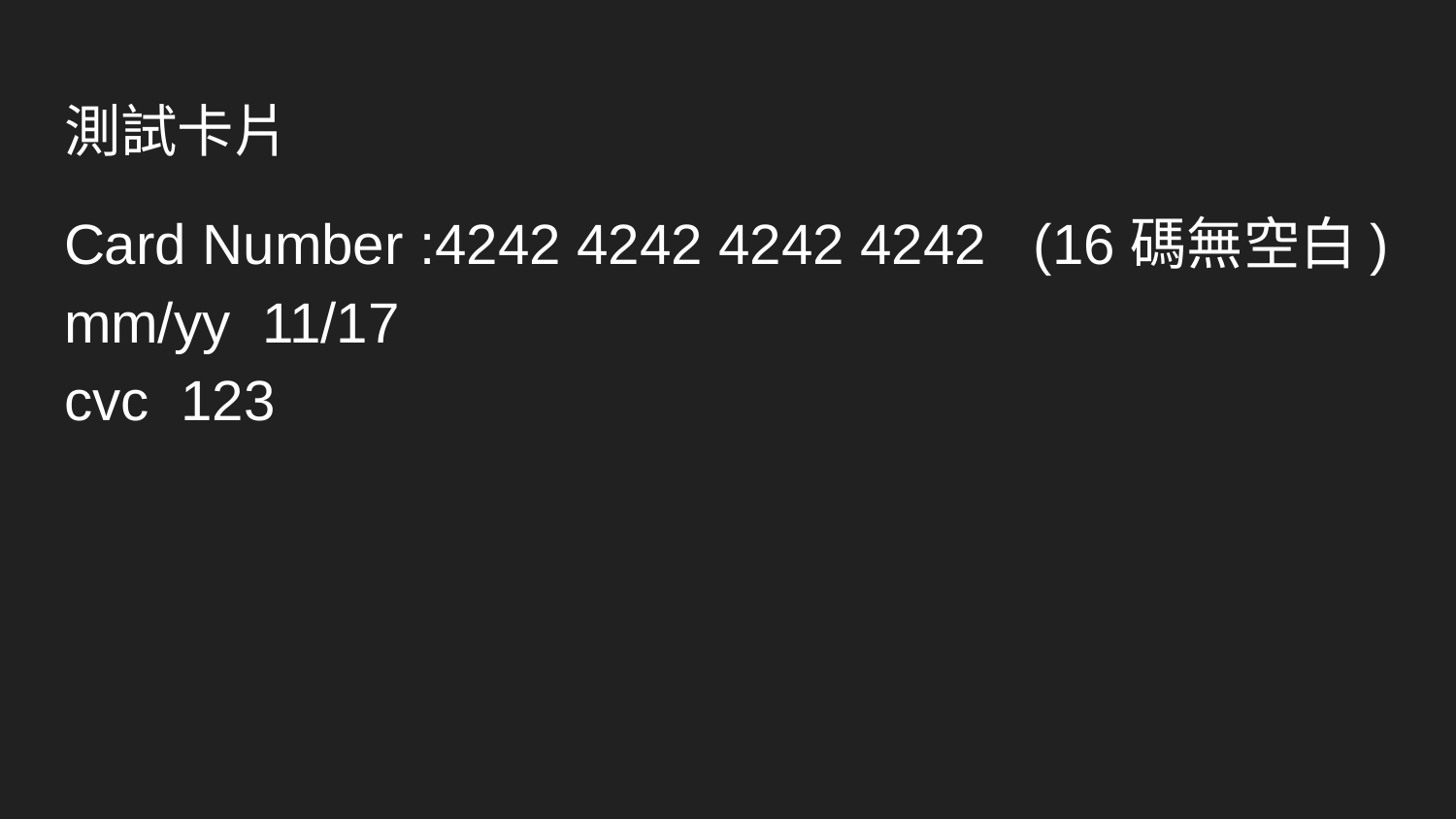

# 測試卡片
Card Number :4242 4242 4242 4242   (16碼無空白)
mm/yy  11/17
cvc  123